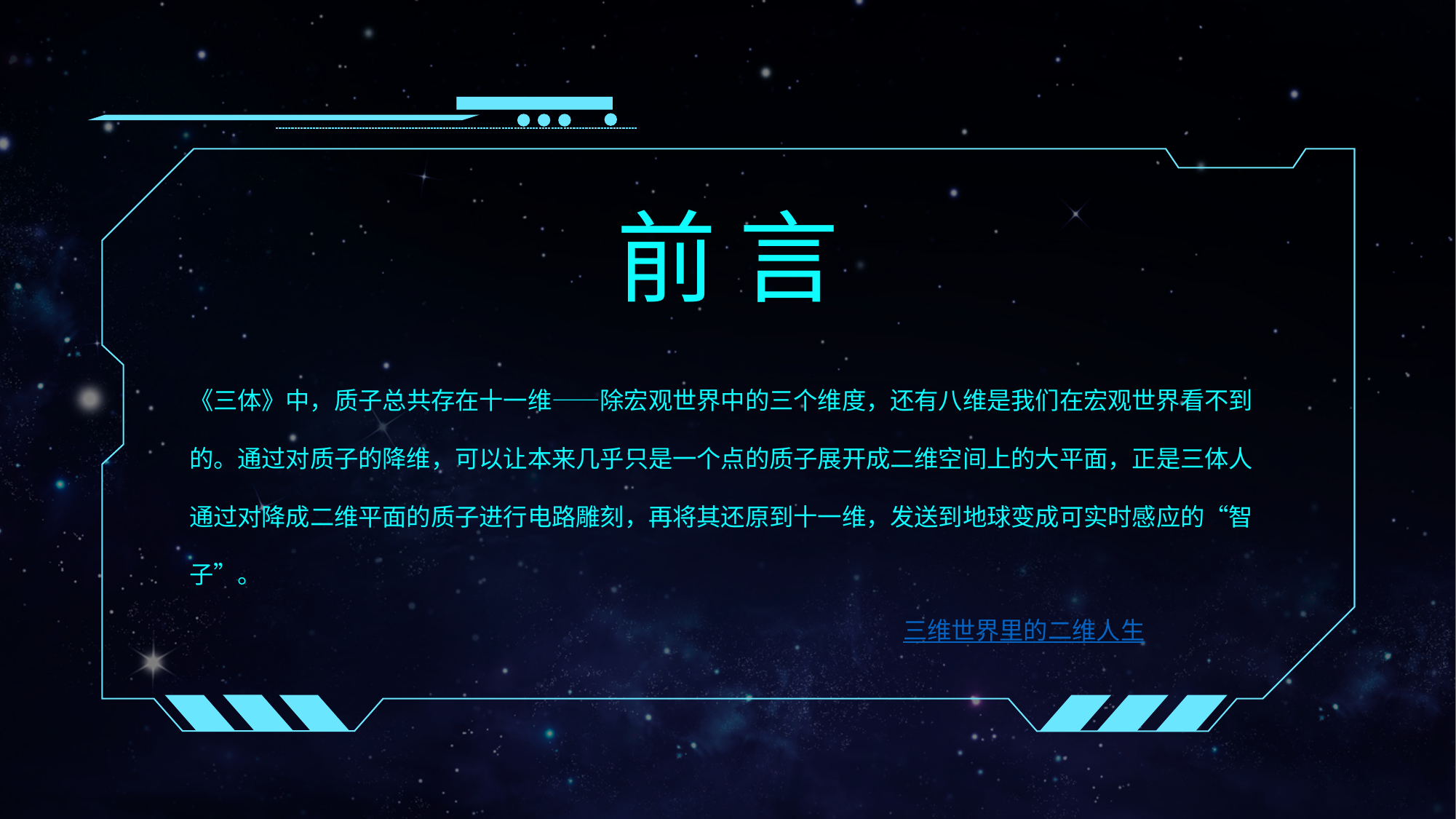

前 言
《三体》中，质子总共存在十一维——除宏观世界中的三个维度，还有八维是我们在宏观世界看不到的。通过对质子的降维，可以让本来几乎只是一个点的质子展开成二维空间上的大平面，正是三体人通过对降成二维平面的质子进行电路雕刻，再将其还原到十一维，发送到地球变成可实时感应的“智子”。
三维世界里的二维人生